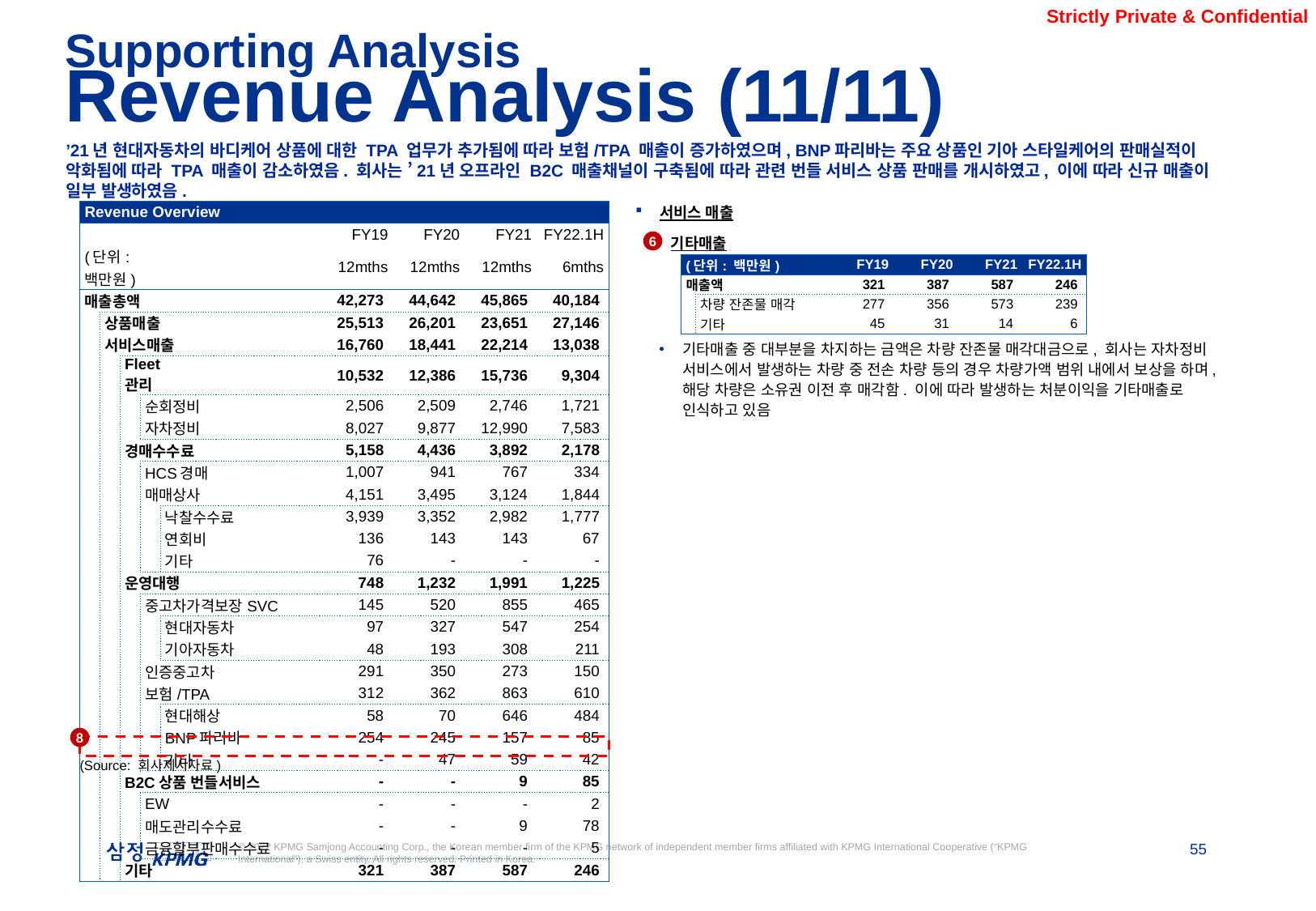

Supporting Analysis
Revenue Analysis (11/11)
’21년 현대자동차의 바디케어 상품에 대한 TPA 업무가 추가됨에 따라 보험/TPA 매출이 증가하였으며, BNP파리바는 주요 상품인 기아 스타일케어의 판매실적이 악화됨에 따라 TPA 매출이 감소하였음. 회사는 ’21년 오프라인 B2C 매출채널이 구축됨에 따라 관련 번들 서비스 상품 판매를 개시하였고, 이에 따라 신규 매출이 일부 발생하였음.
서비스 매출
기타매출

기타매출 중 대부분을 차지하는 금액은 차량 잔존물 매각대금으로, 회사는 자차정비 서비스에서 발생하는 차량 중 전손 차량 등의 경우 차량가액 범위 내에서 보상을 하며, 해당 차량은 소유권 이전 후 매각함. 이에 따라 발생하는 처분이익을 기타매출로 인식하고 있음
| Revenue Overview |  |  |  |  |  |  |  |  |  |  |
| --- | --- | --- | --- | --- | --- | --- | --- | --- | --- | --- |
|  |  |  |  |  |  |  | FY19 | FY20 | FY21 | FY22.1H |
| (단위: 백만원) |  |  |  |  |  |  | 12mths | 12mths | 12mths | 6mths |
| 매출총액 |  |  |  |  |  |  | 42,273 | 44,642 | 45,865 | 40,184 |
|  | 상품매출 |  |  |  |  |  | 25,513 | 26,201 | 23,651 | 27,146 |
|  | 서비스매출 |  |  |  |  |  | 16,760 | 18,441 | 22,214 | 13,038 |
|  |  | Fleet 관리 |  |  |  |  | 10,532 | 12,386 | 15,736 | 9,304 |
|  |  |  | 순회정비 |  |  |  | 2,506 | 2,509 | 2,746 | 1,721 |
|  |  |  | 자차정비 |  |  |  | 8,027 | 9,877 | 12,990 | 7,583 |
|  |  | 경매수수료 |  |  |  |  | 5,158 | 4,436 | 3,892 | 2,178 |
|  |  |  | HCS경매 |  |  |  | 1,007 | 941 | 767 | 334 |
|  |  |  | 매매상사 |  |  |  | 4,151 | 3,495 | 3,124 | 1,844 |
|  |  |  |  | 낙찰수수료 |  |  | 3,939 | 3,352 | 2,982 | 1,777 |
|  |  |  |  | 연회비 |  |  | 136 | 143 | 143 | 67 |
|  |  |  |  | 기타 |  |  | 76 | - | - | - |
|  |  | 운영대행 |  |  |  |  | 748 | 1,232 | 1,991 | 1,225 |
|  |  |  | 중고차가격보장SVC |  |  |  | 145 | 520 | 855 | 465 |
|  |  |  |  | 현대자동차 |  |  | 97 | 327 | 547 | 254 |
|  |  |  |  | 기아자동차 |  |  | 48 | 193 | 308 | 211 |
|  |  |  | 인증중고차 |  |  |  | 291 | 350 | 273 | 150 |
|  |  |  | 보험/TPA |  |  |  | 312 | 362 | 863 | 610 |
|  |  |  |  | 현대해상 |  |  | 58 | 70 | 646 | 484 |
|  |  |  |  | BNP파리바 |  |  | 254 | 245 | 157 | 85 |
|  |  |  |  | 기타 |  |  | - | 47 | 59 | 42 |
|  |  | B2C상품 번들서비스 |  |  |  |  | - | - | 9 | 85 |
|  |  |  | EW |  |  |  | - | - | - | 2 |
|  |  |  | 매도관리수수료 |  |  |  | - | - | 9 | 78 |
|  |  |  | 금융할부판매수수료 |  |  |  | - | - | - | 5 |
|  |  | 기타 |  |  |  |  | 321 | 387 | 587 | 246 |
6
| (단위: 백만원) |  | FY19 | FY20 | FY21 | FY22.1H |
| --- | --- | --- | --- | --- | --- |
| 매출액 |  | 321 | 387 | 587 | 246 |
|  | 차량 잔존물 매각 | 277 | 356 | 573 | 239 |
|  | 기타 | 45 | 31 | 14 | 6 |
8

(Source: 회사제시자료)